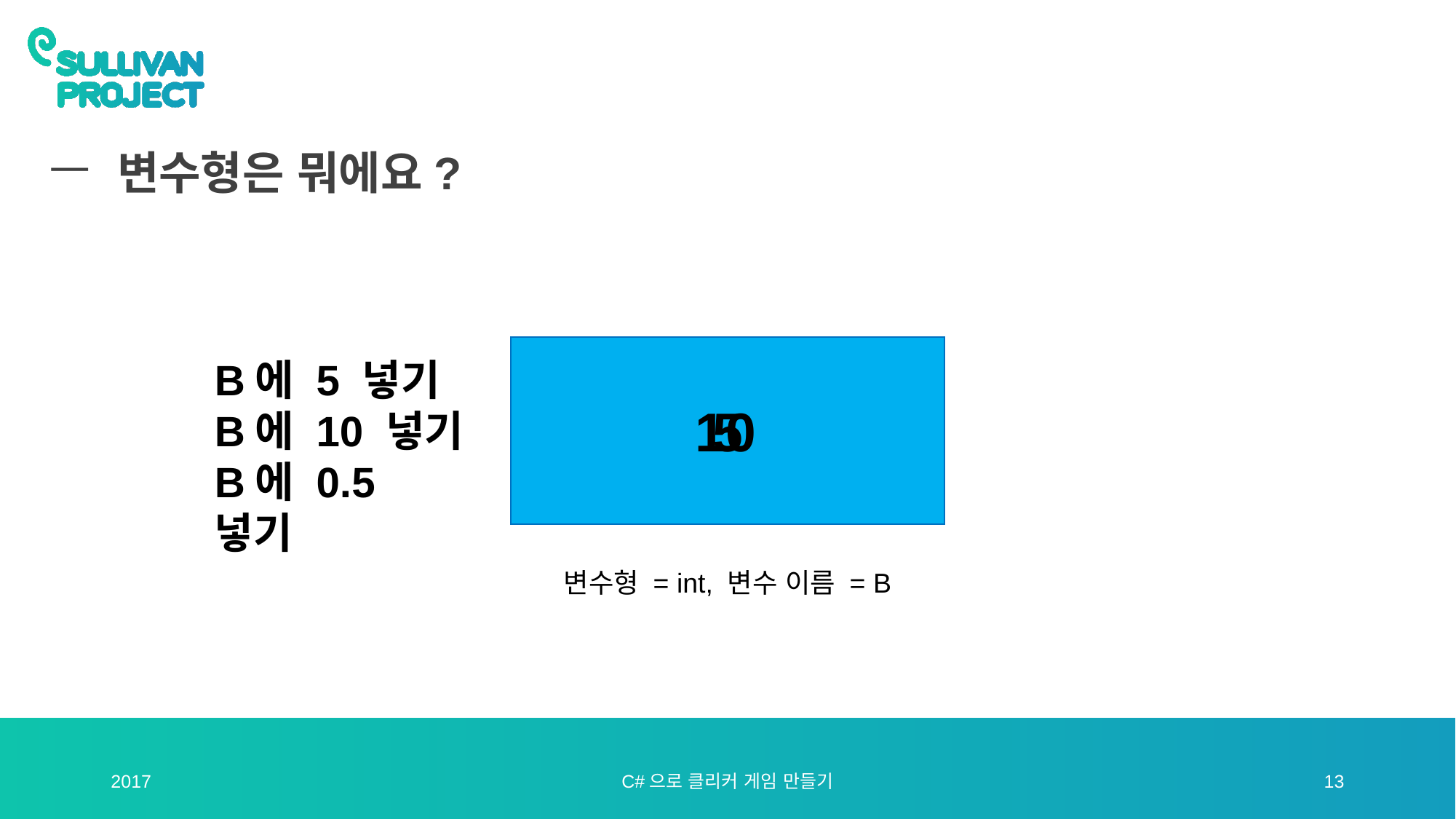

# 변수형은 뭐에요?
0.5

B에 5 넣기
B에 10 넣기
B에 0.5 넣기
10
5
변수형 = int, 변수 이름 = B
2017
C#으로 클리커 게임 만들기
13